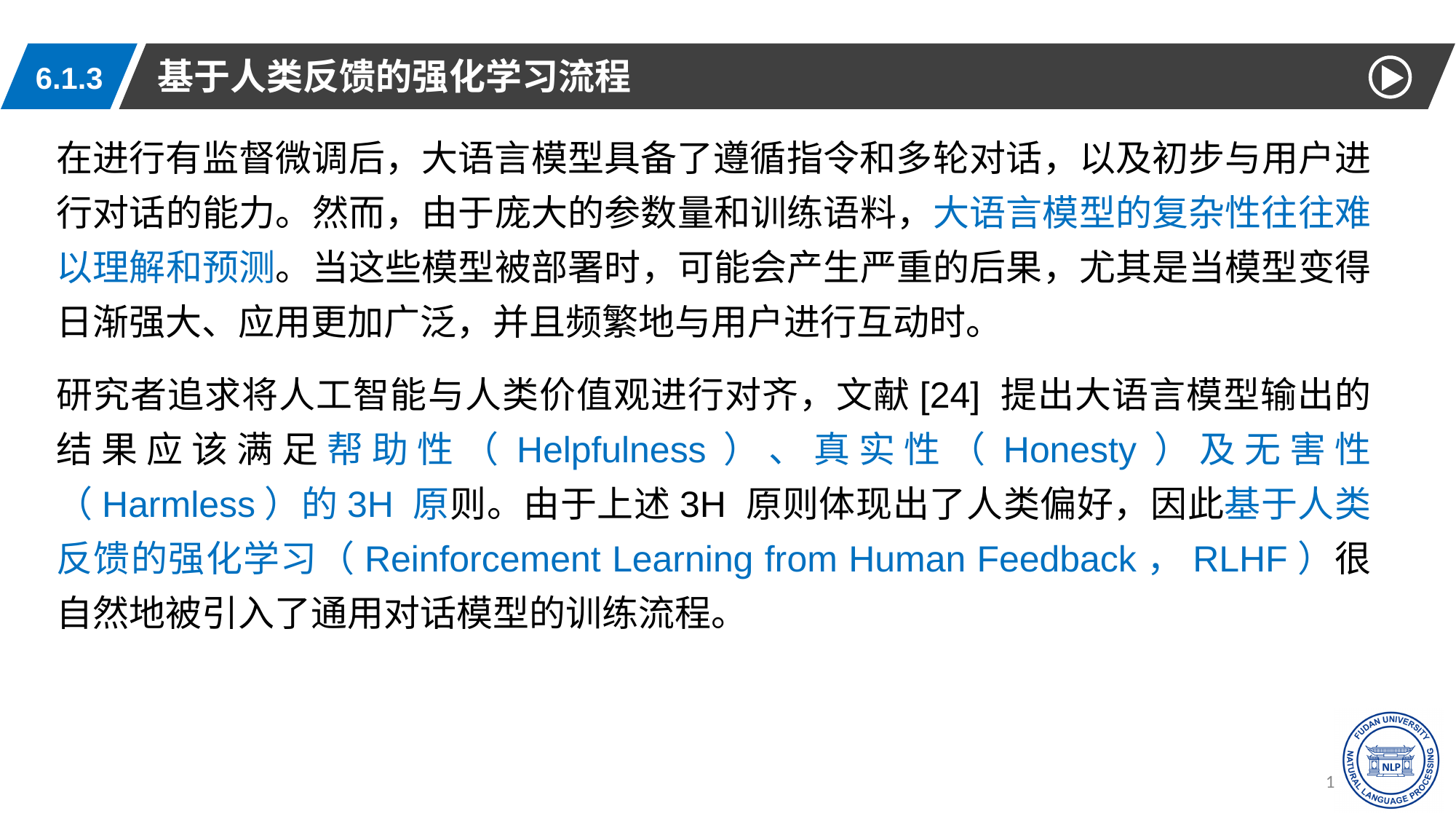

基于人类反馈的强化学习流程
6.1.3

在进行有监督微调后，大语言模型具备了遵循指令和多轮对话，以及初步与用户进行对话的能力。然而，由于庞大的参数量和训练语料，大语言模型的复杂性往往难以理解和预测。当这些模型被部署时，可能会产生严重的后果，尤其是当模型变得日渐强大、应用更加广泛，并且频繁地与用户进行互动时。
研究者追求将人工智能与人类价值观进行对齐，文献[24] 提出大语言模型输出的结果应该满足帮助性（Helpfulness）、真实性（Honesty）及无害性（Harmless）的3H 原则。由于上述3H 原则体现出了人类偏好，因此基于人类反馈的强化学习（Reinforcement Learning from Human Feedback，RLHF）很自然地被引入了通用对话模型的训练流程。
19